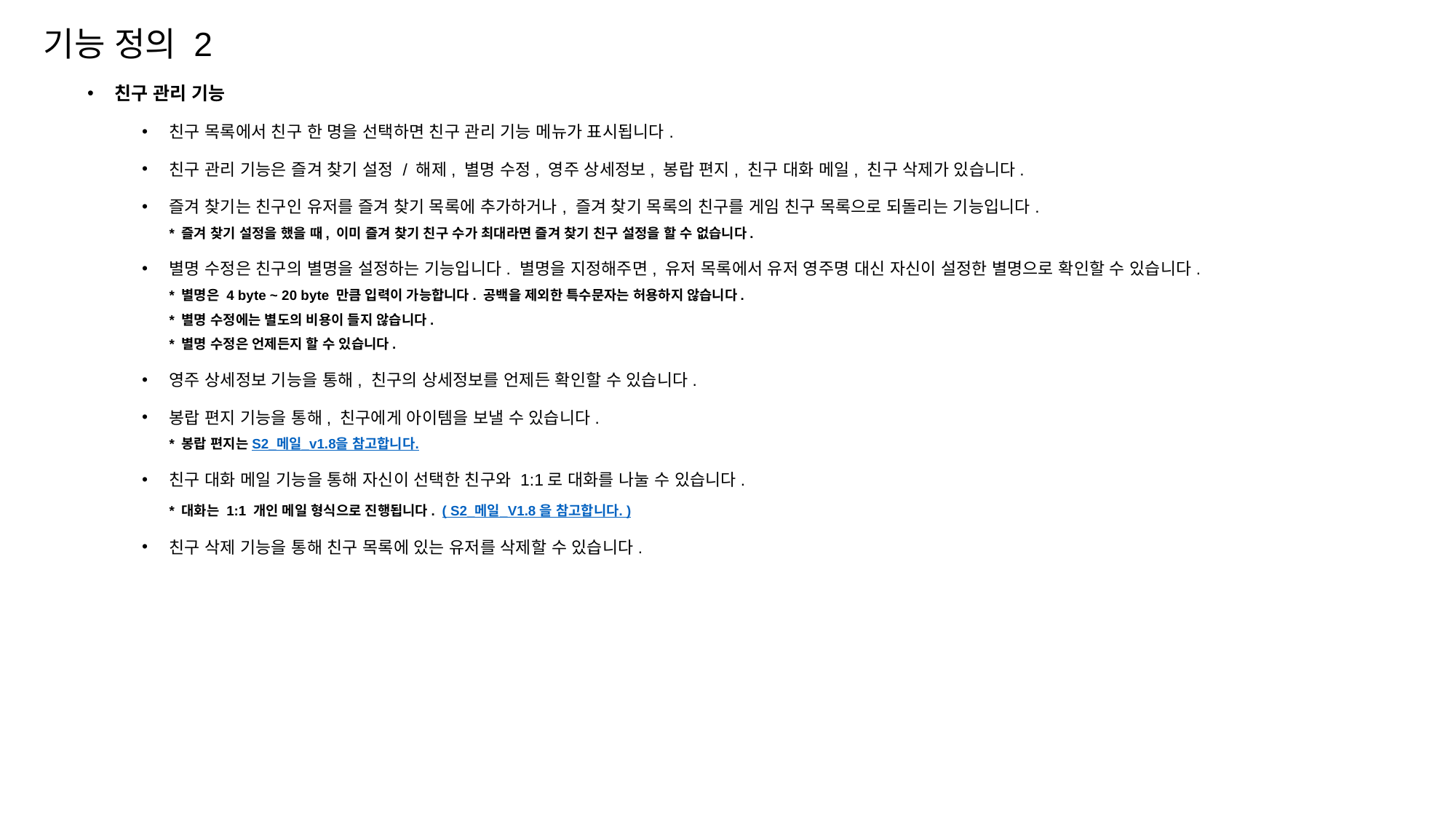

기능 정의 2
친구 관리 기능
친구 목록에서 친구 한 명을 선택하면 친구 관리 기능 메뉴가 표시됩니다.
친구 관리 기능은 즐겨 찾기 설정 / 해제, 별명 수정, 영주 상세정보, 봉랍 편지, 친구 대화 메일, 친구 삭제가 있습니다.
즐겨 찾기는 친구인 유저를 즐겨 찾기 목록에 추가하거나, 즐겨 찾기 목록의 친구를 게임 친구 목록으로 되돌리는 기능입니다.
* 즐겨 찾기 설정을 했을 때, 이미 즐겨 찾기 친구 수가 최대라면 즐겨 찾기 친구 설정을 할 수 없습니다.
별명 수정은 친구의 별명을 설정하는 기능입니다. 별명을 지정해주면, 유저 목록에서 유저 영주명 대신 자신이 설정한 별명으로 확인할 수 있습니다.
* 별명은 4 byte ~ 20 byte 만큼 입력이 가능합니다. 공백을 제외한 특수문자는 허용하지 않습니다.
* 별명 수정에는 별도의 비용이 들지 않습니다.
* 별명 수정은 언제든지 할 수 있습니다.
영주 상세정보 기능을 통해, 친구의 상세정보를 언제든 확인할 수 있습니다.
봉랍 편지 기능을 통해, 친구에게 아이템을 보낼 수 있습니다.
* 봉랍 편지는 S2_메일_v1.8을 참고합니다.
친구 대화 메일 기능을 통해 자신이 선택한 친구와 1:1로 대화를 나눌 수 있습니다.
* 대화는 1:1 개인 메일 형식으로 진행됩니다. ( S2_메일_V1.8 을 참고합니다. )
친구 삭제 기능을 통해 친구 목록에 있는 유저를 삭제할 수 있습니다.